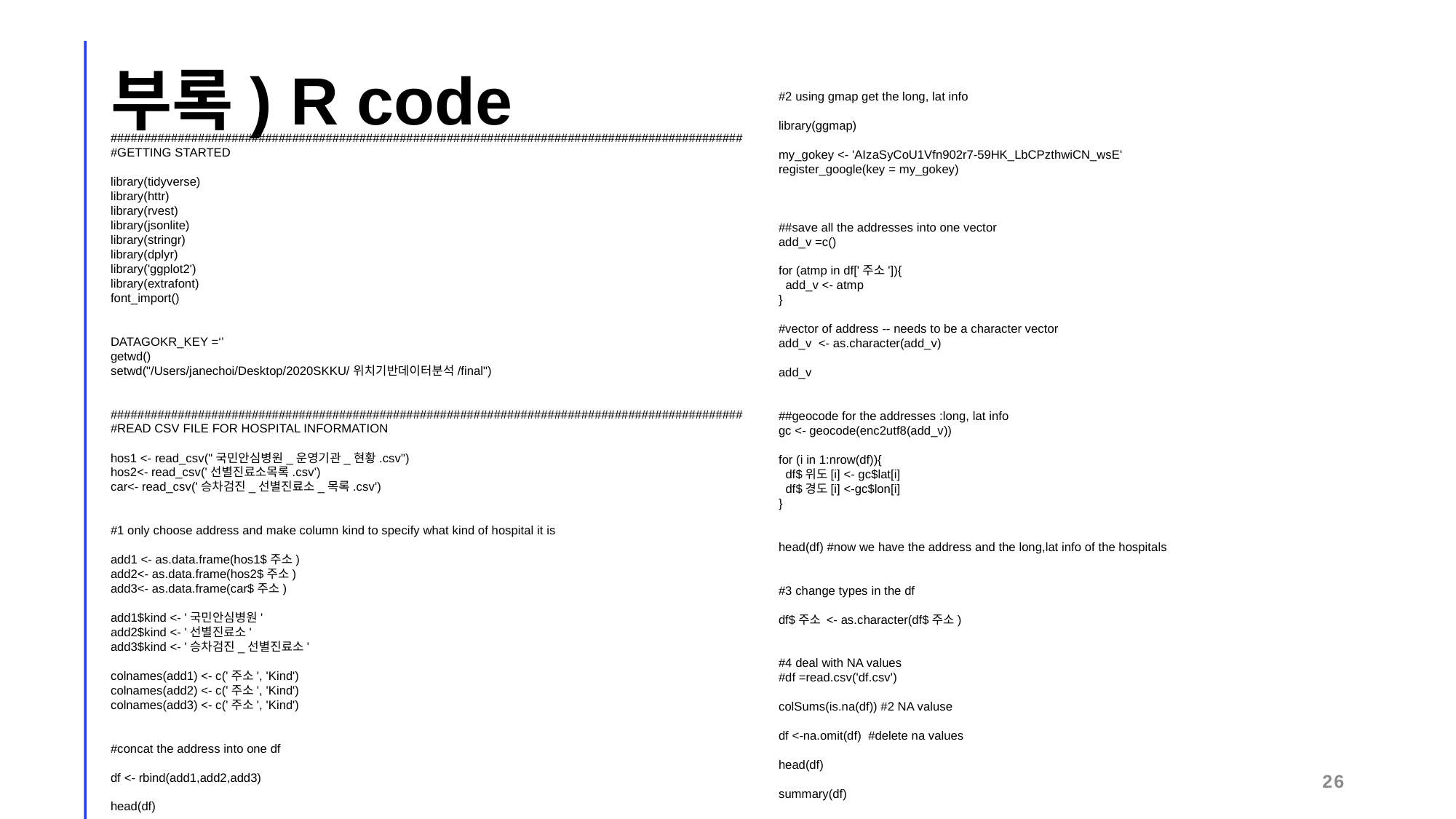

부록) R code

#2 using gmap get the long, lat info

library(ggmap)

my_gokey <- 'AIzaSyCoU1Vfn902r7-59HK_LbCPzthwiCN_wsE'
register_google(key = my_gokey)

##save all the addresses into one vector
add_v =c()

for (atmp in df['주소']){
  add_v <- atmp
}

#vector of address -- needs to be a character vector
add_v  <- as.character(add_v)

add_v

##geocode for the addresses :long, lat info
gc <- geocode(enc2utf8(add_v))

for (i in 1:nrow(df)){
  df$위도[i] <- gc$lat[i]
  df$경도[i] <-gc$lon[i]
}

head(df) #now we have the address and the long,lat info of the hospitals

#3 change types in the df

df$주소 <- as.character(df$주소)

#4 deal with NA values
#df =read.csv('df.csv')

colSums(is.na(df)) #2 NA valuse

df <-na.omit(df)  #delete na values

head(df)

summary(df)

##############################################################################################
#GETTING STARTED

library(tidyverse)
library(httr)
library(rvest)
library(jsonlite)
library(stringr)
library(dplyr)
library('ggplot2')
library(extrafont)
font_import()

DATAGOKR_KEY =‘’
getwd()
setwd("/Users/janechoi/Desktop/2020SKKU/위치기반데이터분석/final")

##############################################################################################
#READ CSV FILE FOR HOSPITAL INFORMATION

hos1 <- read_csv("국민안심병원_운영기관_현황.csv")
hos2<- read_csv('선별진료소목록.csv')
car<- read_csv('승차검진_선별진료소_목록.csv')

#1 only choose address and make column kind to specify what kind of hospital it is

add1 <- as.data.frame(hos1$주소)
add2<- as.data.frame(hos2$주소)
add3<- as.data.frame(car$주소)

add1$kind <- '국민안심병원'
add2$kind <- '선별진료소'
add3$kind <- '승차검진_선별진료소'

colnames(add1) <- c('주소', 'Kind')
colnames(add2) <- c('주소', 'Kind')
colnames(add3) <- c('주소', 'Kind')

#concat the address into one df

df <- rbind(add1,add2,add3)

head(df)

26